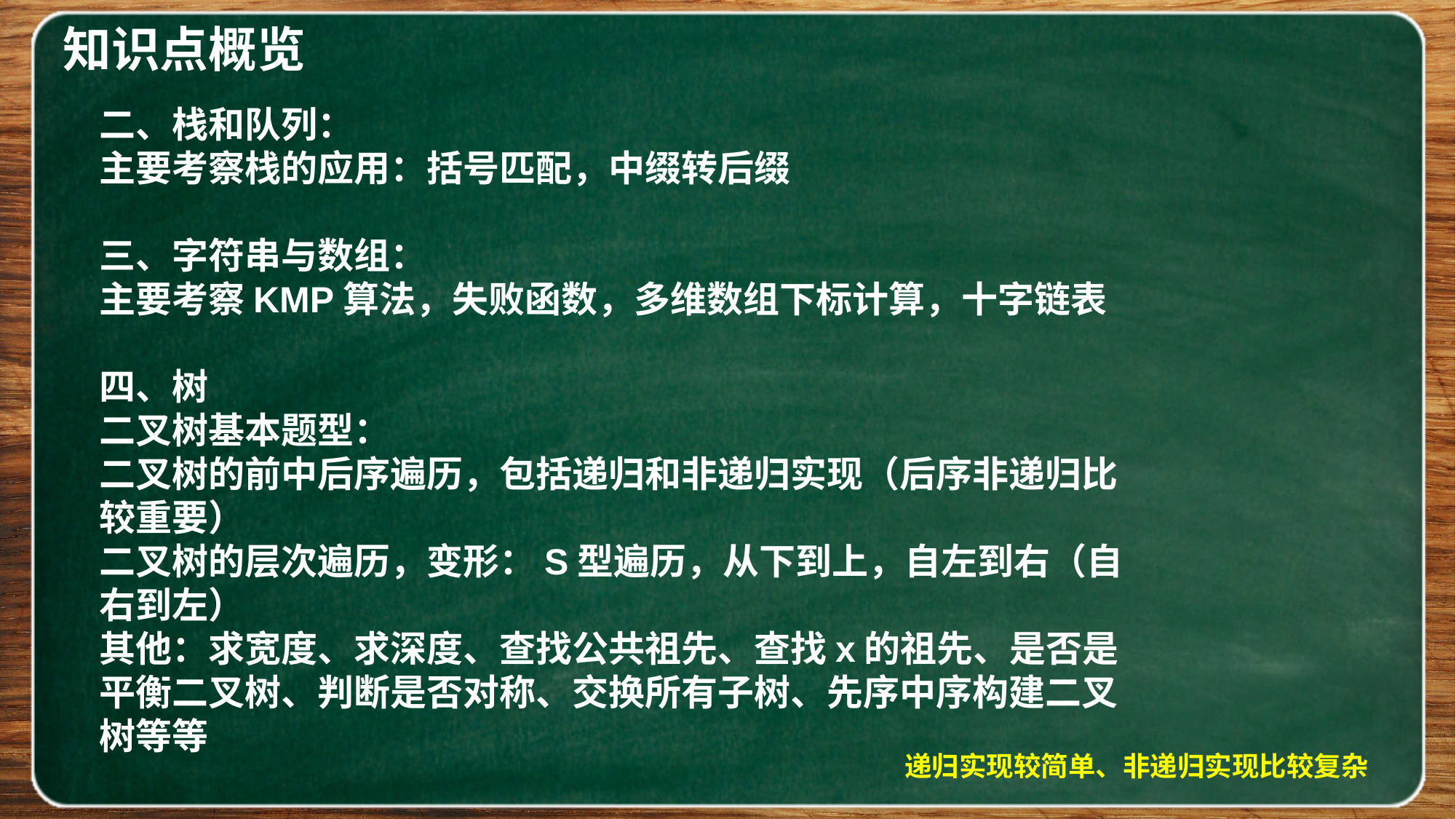

知识点概览
二、栈和队列：
主要考察栈的应用：括号匹配，中缀转后缀

三、字符串与数组：
主要考察KMP算法，失败函数，多维数组下标计算，十字链表

四、树
二叉树基本题型：
二叉树的前中后序遍历，包括递归和非递归实现（后序非递归比较重要）
二叉树的层次遍历，变形：S型遍历，从下到上，自左到右（自右到左）
其他：求宽度、求深度、查找公共祖先、查找x的祖先、是否是平衡二叉树、判断是否对称、交换所有子树、先序中序构建二叉树等等

递归实现较简单、非递归实现比较复杂